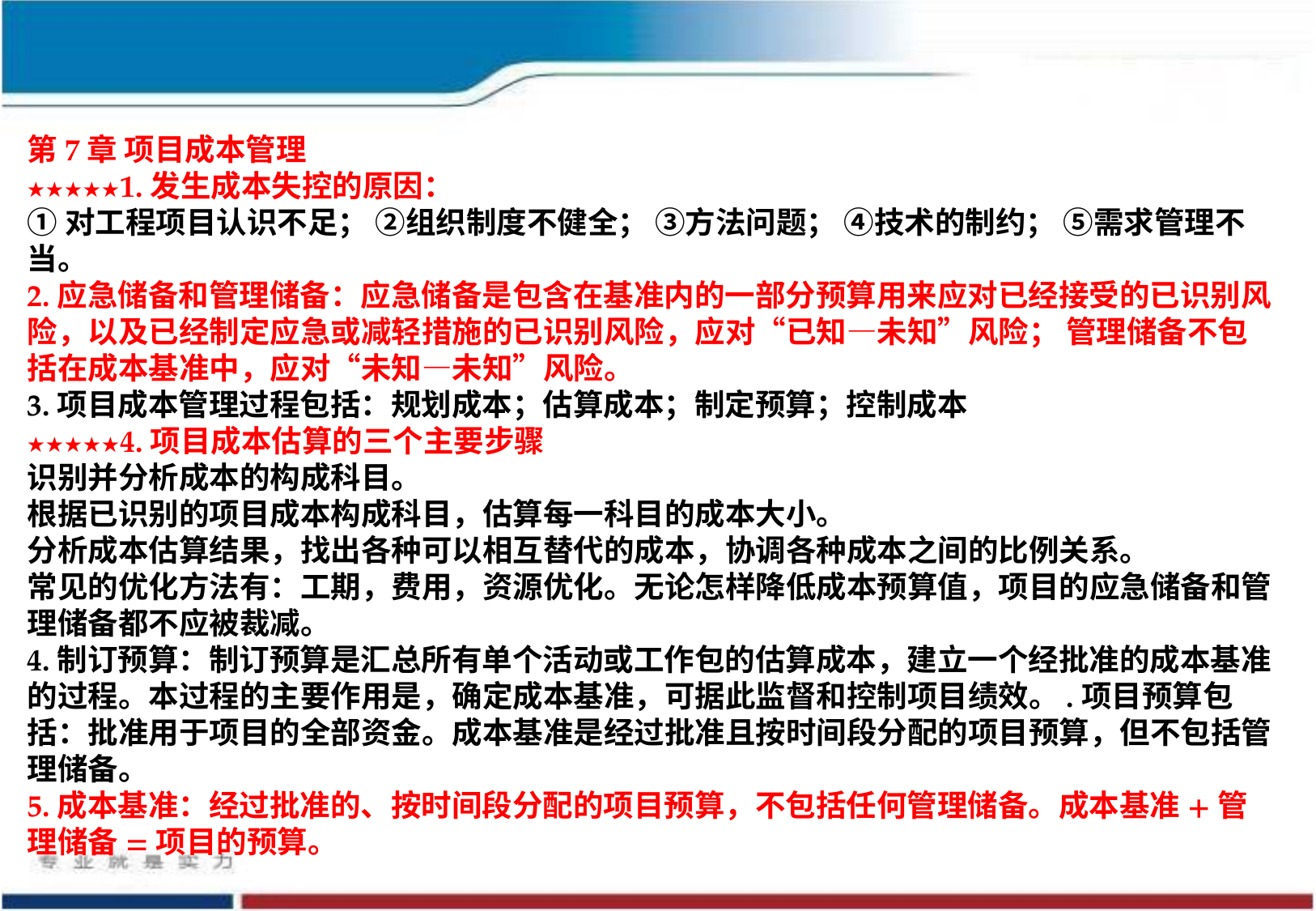

第7章 项目成本管理
★★★★★1.发生成本失控的原因：
①对工程项目认识不足； ②组织制度不健全； ③方法问题； ④技术的制约； ⑤需求管理不当。
2.应急储备和管理储备：应急储备是包含在基准内的一部分预算用来应对已经接受的已识别风险，以及已经制定应急或减轻措施的已识别风险，应对“已知—未知”风险； 管理储备不包括在成本基准中，应对“未知—未知”风险。
3.项目成本管理过程包括：规划成本；估算成本；制定预算；控制成本
★★★★★4.项目成本估算的三个主要步骤
识别并分析成本的构成科目。
根据已识别的项目成本构成科目，估算每一科目的成本大小。
分析成本估算结果，找出各种可以相互替代的成本，协调各种成本之间的比例关系。
常见的优化方法有：工期，费用，资源优化。无论怎样降低成本预算值，项目的应急储备和管理储备都不应被裁减。
4.制订预算：制订预算是汇总所有单个活动或工作包的估算成本，建立一个经批准的成本基准的过程。本过程的主要作用是，确定成本基准，可据此监督和控制项目绩效。.项目预算包括：批准用于项目的全部资金。成本基准是经过批准且按时间段分配的项目预算，但不包括管理储备。
5.成本基准：经过批准的、按时间段分配的项目预算，不包括任何管理储备。成本基准+管理储备=项目的预算。